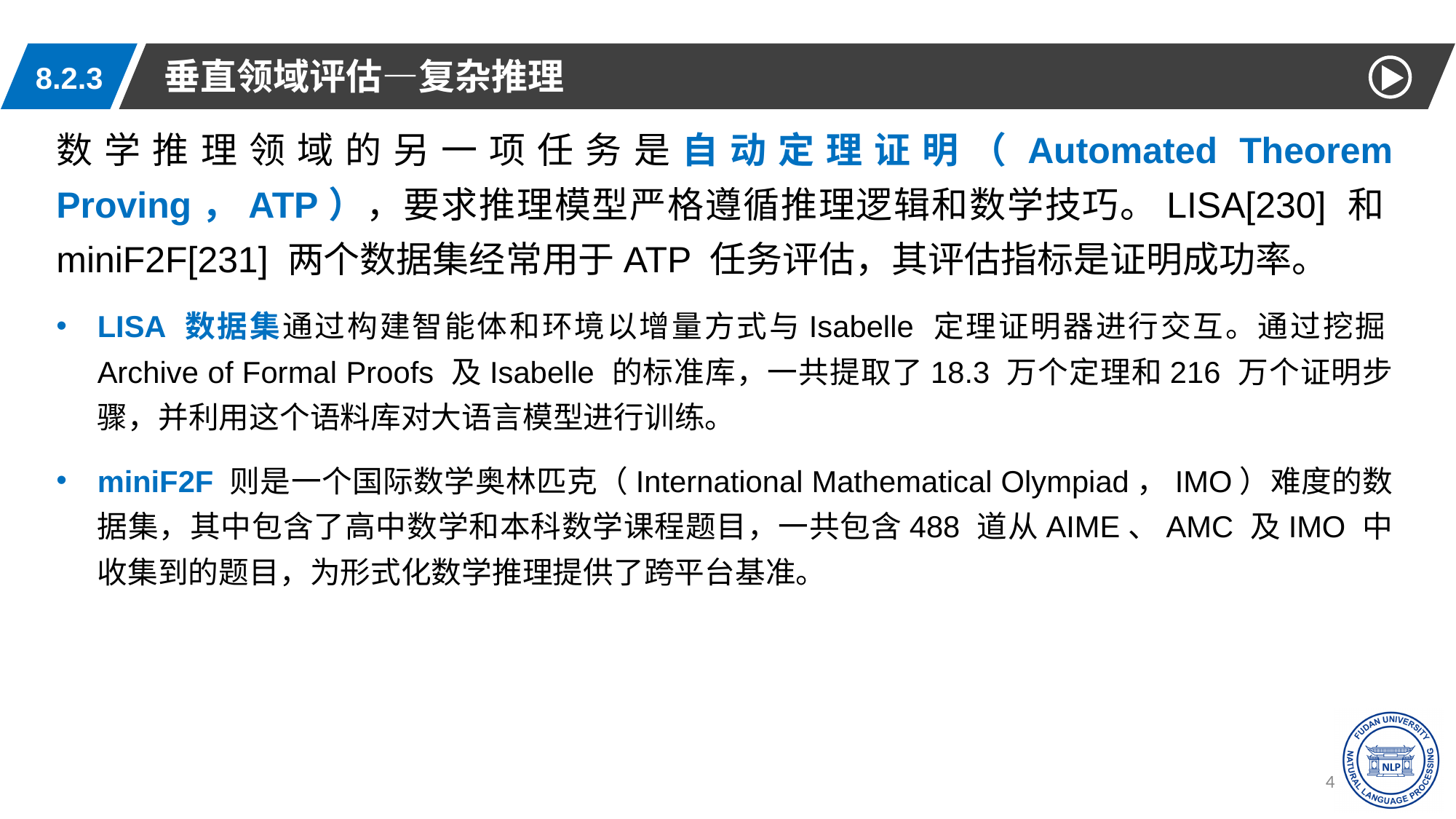

垂直领域评估—复杂推理
8.2.3

数学推理领域的另一项任务是自动定理证明（Automated Theorem Proving，ATP），要求推理模型严格遵循推理逻辑和数学技巧。LISA[230] 和miniF2F[231] 两个数据集经常用于ATP 任务评估，其评估指标是证明成功率。
LISA 数据集通过构建智能体和环境以增量方式与Isabelle 定理证明器进行交互。通过挖掘Archive of Formal Proofs 及Isabelle 的标准库，一共提取了18.3 万个定理和216 万个证明步骤，并利用这个语料库对大语言模型进行训练。
miniF2F 则是一个国际数学奥林匹克（International Mathematical Olympiad，IMO）难度的数据集，其中包含了高中数学和本科数学课程题目，一共包含488 道从AIME、AMC 及IMO 中收集到的题目，为形式化数学推理提供了跨平台基准。
41